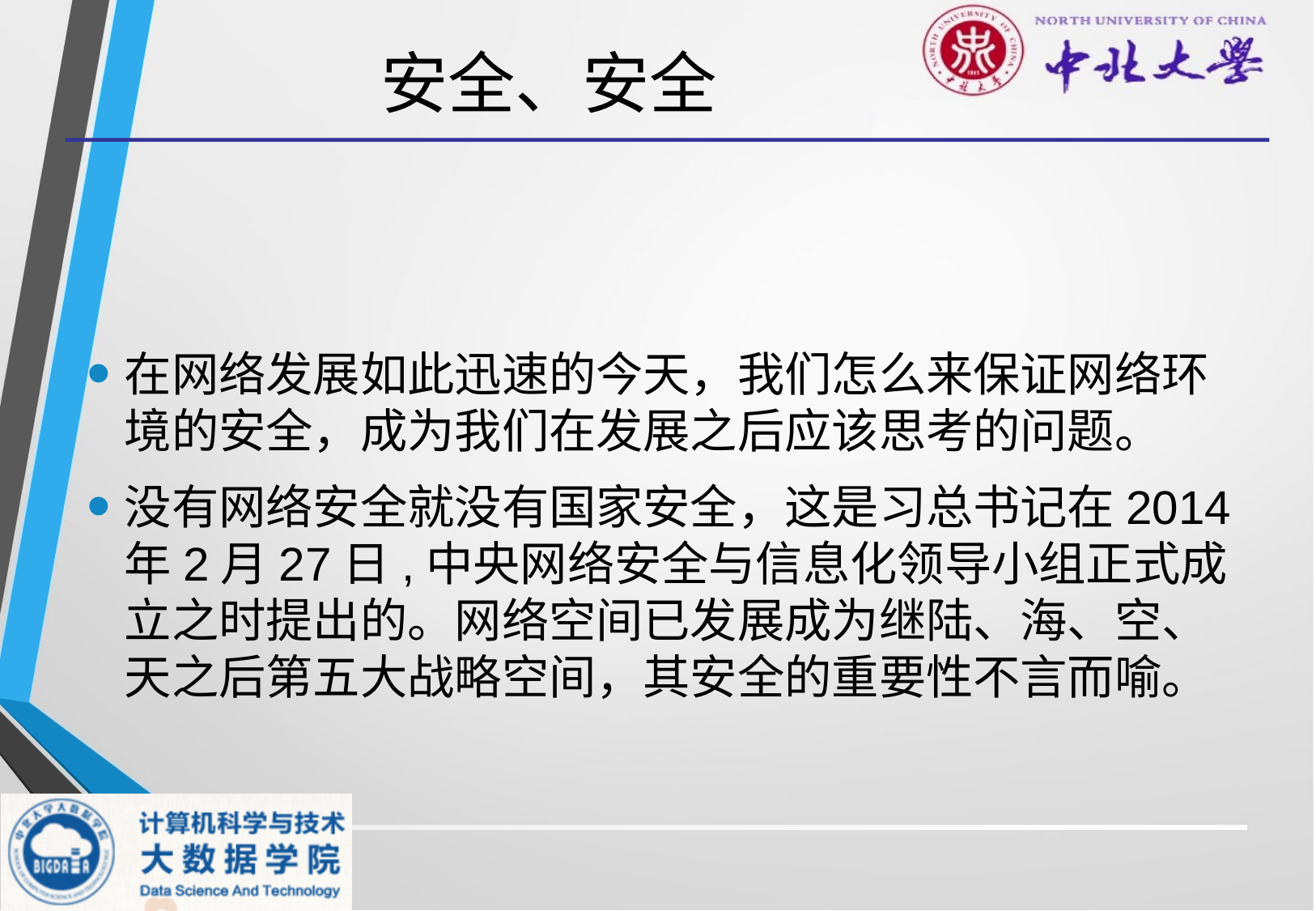

# 安全、安全
在网络发展如此迅速的今天，我们怎么来保证网络环境的安全，成为我们在发展之后应该思考的问题。
没有网络安全就没有国家安全，这是习总书记在2014年2月27日,中央网络安全与信息化领导小组正式成立之时提出的。网络空间已发展成为继陆、海、空、天之后第五大战略空间，其安全的重要性不言而喻。
23